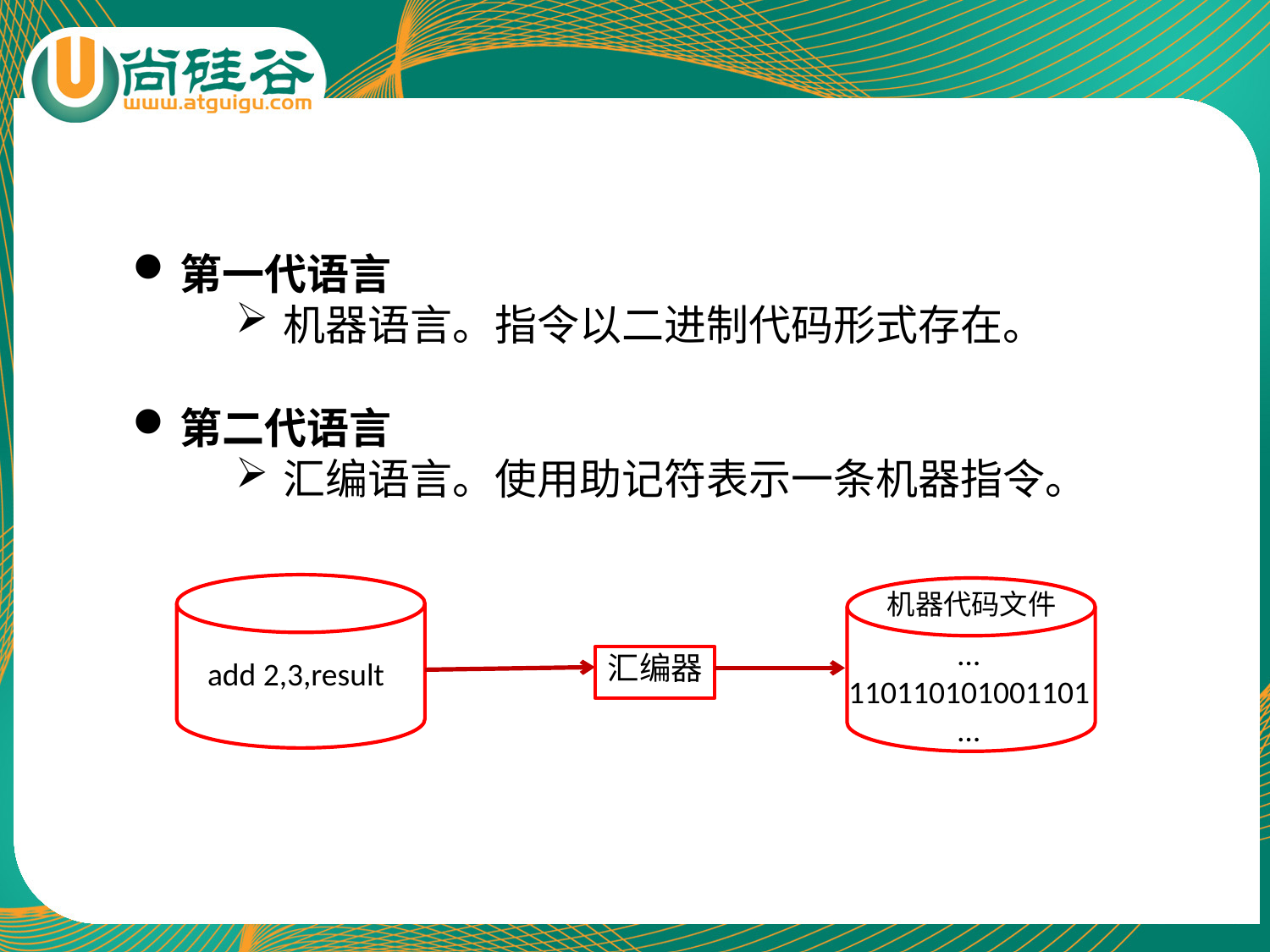

第一代语言
机器语言。指令以二进制代码形式存在。
第二代语言
汇编语言。使用助记符表示一条机器指令。

机器代码文件
…
110110101001101
…
汇编器

add 2,3,result